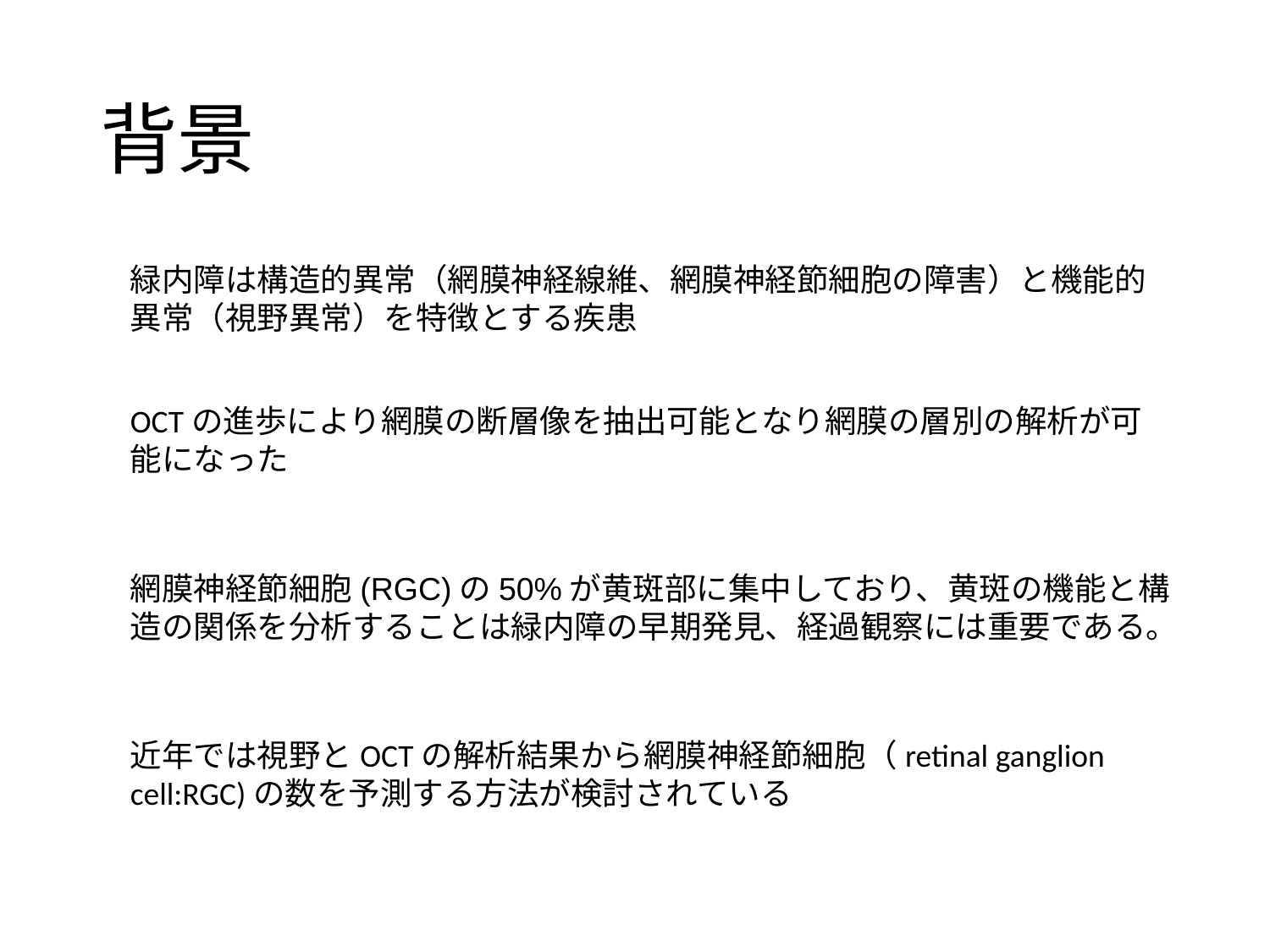

# 背景
緑内障は構造的異常（網膜神経線維、網膜神経節細胞の障害）と機能的異常（視野異常）を特徴とする疾患
OCTの進歩により網膜の断層像を抽出可能となり網膜の層別の解析が可能になった
網膜神経節細胞(RGC)の50%が黄斑部に集中しており、黄斑の機能と構造の関係を分析することは緑内障の早期発見、経過観察には重要である。
近年では視野とOCTの解析結果から網膜神経節細胞（retinal ganglion cell:RGC)の数を予測する方法が検討されている